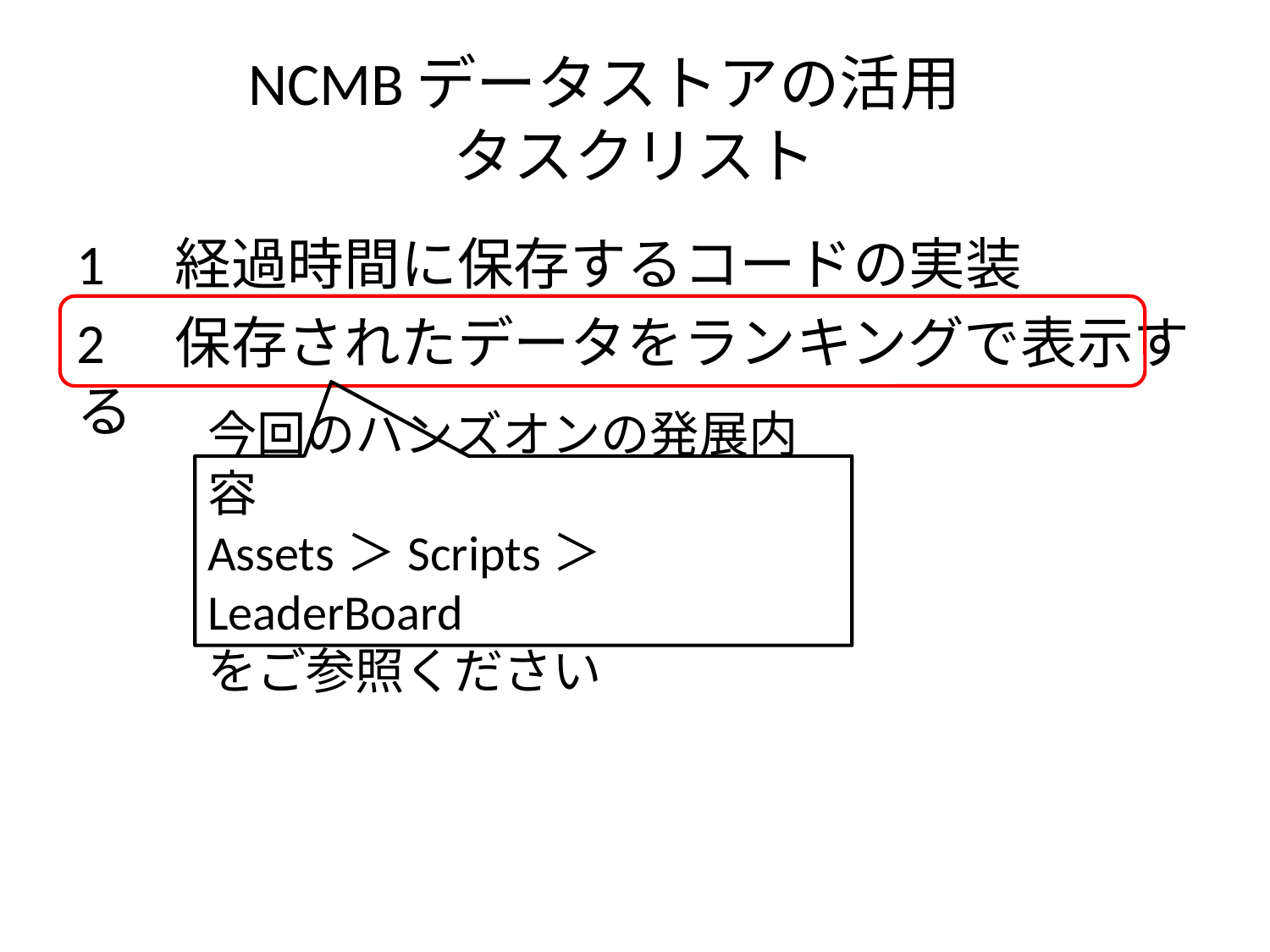

# NCMBデータストアの活用　 タスクリスト
1　経過時間に保存するコードの実装
2　保存されたデータをランキングで表示する

今回のハンズオンの発展内容
Assets＞Scripts＞LeaderBoard
をご参照ください